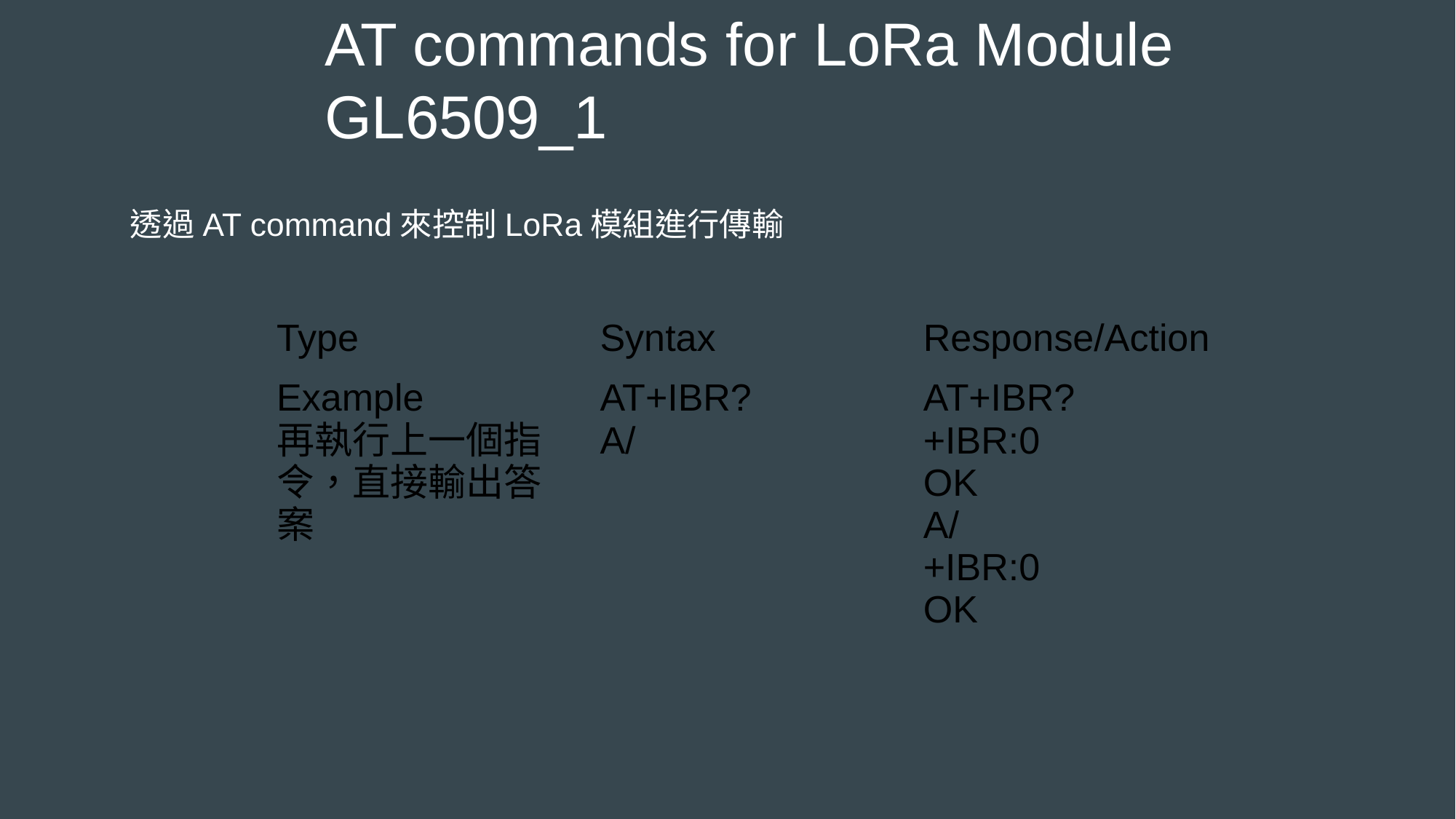

# AT commands for LoRa Module GL6509_1
透過AT command來控制LoRa模組進行傳輸
| Type | Syntax | Response/Action |
| --- | --- | --- |
| Example 再執行上一個指令，直接輸出答案 | AT+IBR? A/ | AT+IBR? +IBR:0 OK A/ +IBR:0 OK |